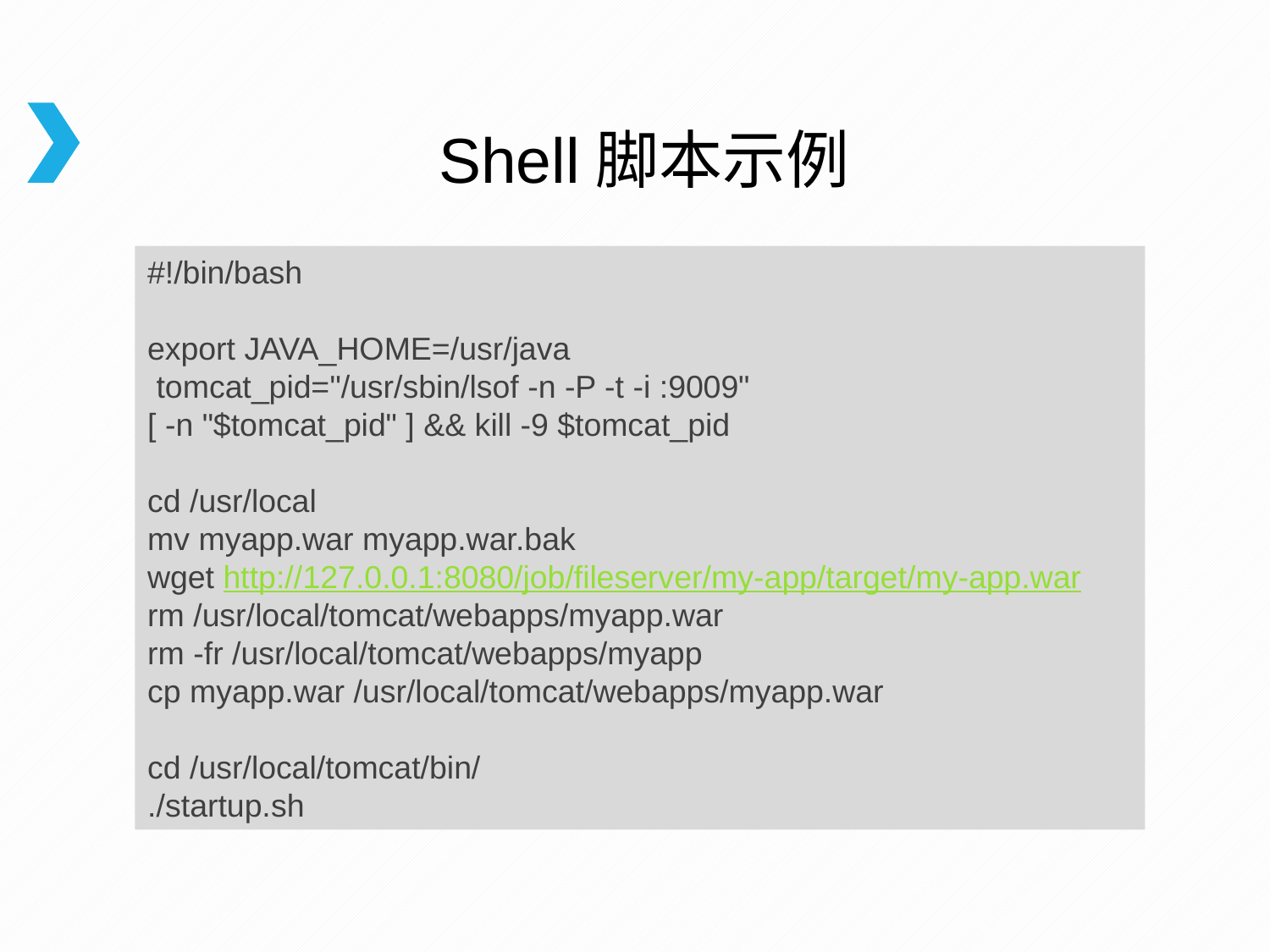

# Shell脚本示例
#!/bin/bash

export JAVA_HOME=/usr/java
 tomcat_pid="/usr/sbin/lsof -n -P -t -i :9009"
[ -n "$tomcat_pid" ] && kill -9 $tomcat_pid

cd /usr/local
mv myapp.war myapp.war.bak
wget http://127.0.0.1:8080/job/fileserver/my-app/target/my-app.war
rm /usr/local/tomcat/webapps/myapp.war
rm -fr /usr/local/tomcat/webapps/myapp
cp myapp.war /usr/local/tomcat/webapps/myapp.war

cd /usr/local/tomcat/bin/
./startup.sh
64